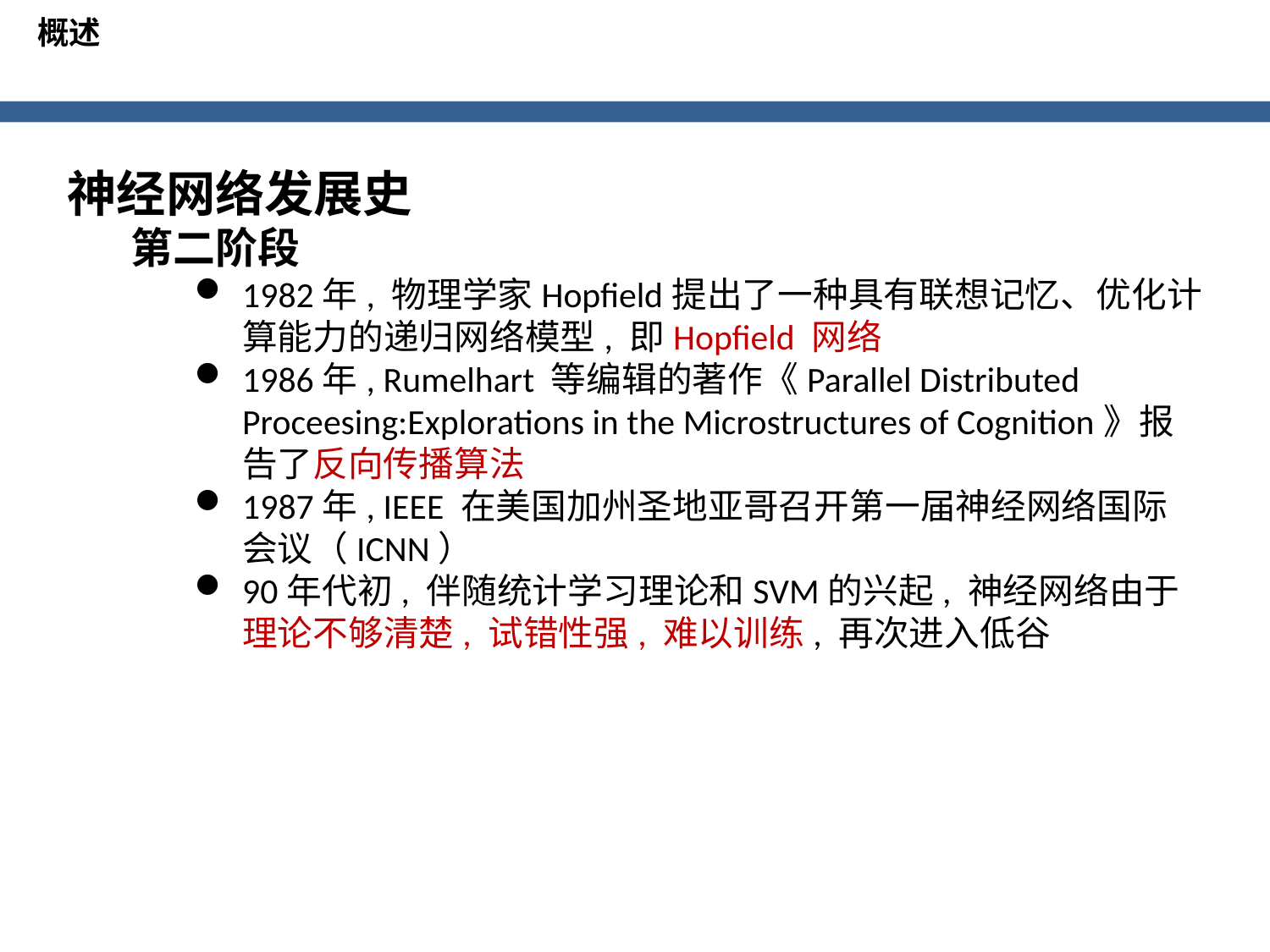

概述
神经网络发展史
第二阶段
1982年, 物理学家Hopfield提出了一种具有联想记忆、优化计算能力的递归网络模型, 即Hopfield 网络
1986年, Rumelhart 等编辑的著作《Parallel Distributed Proceesing:Explorations in the Microstructures of Cognition》报告了反向传播算法
1987年, IEEE 在美国加州圣地亚哥召开第一届神经网络国际会议（ICNN）
90年代初, 伴随统计学习理论和SVM的兴起, 神经网络由于理论不够清楚, 试错性强, 难以训练, 再次进入低谷